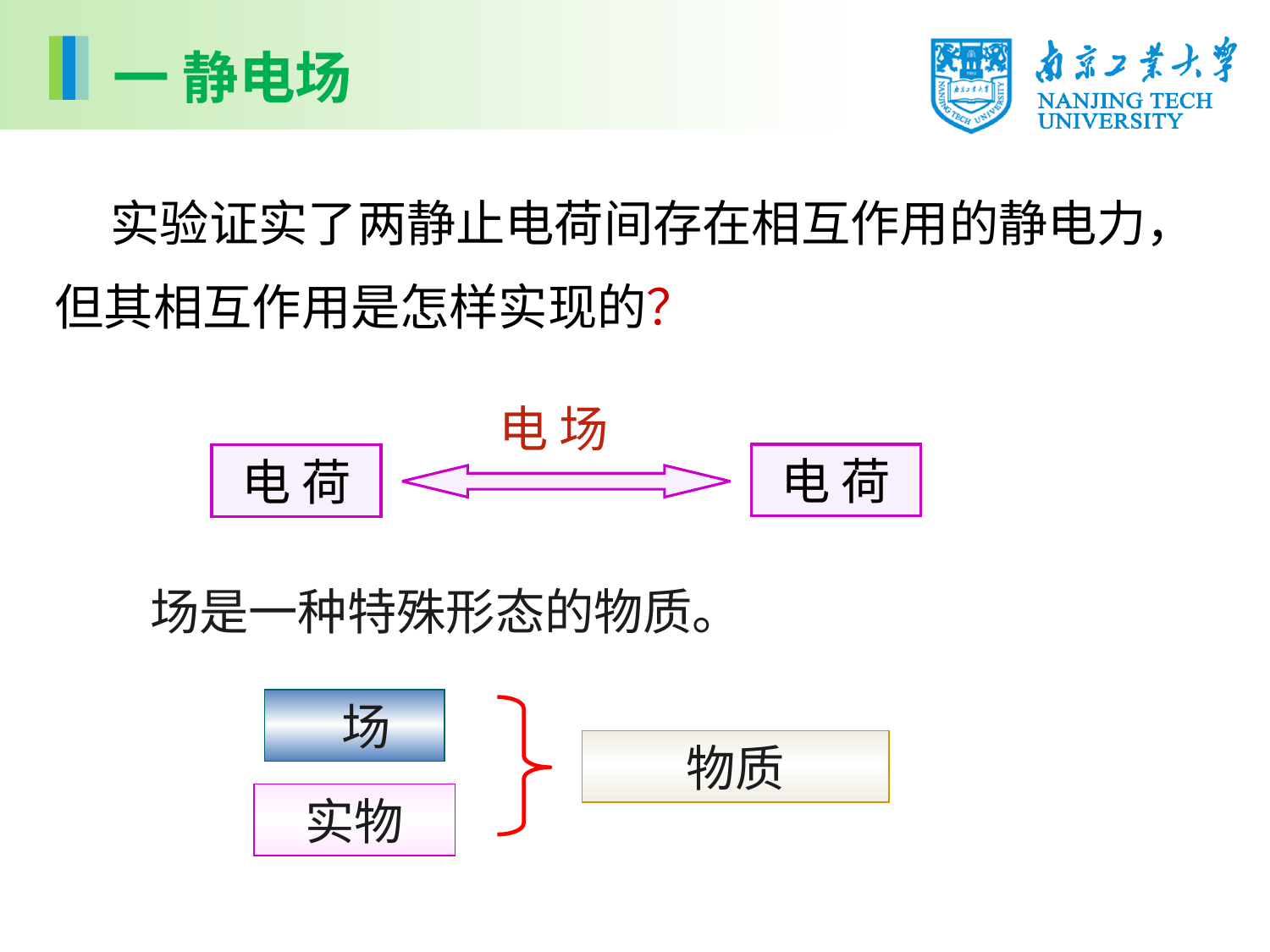

一 静电场
    实验证实了两静止电荷间存在相互作用的静电力，
但其相互作用是怎样实现的？
电 场
电 荷
电 荷

场是一种特殊形态的物质。
 场

物质
实物